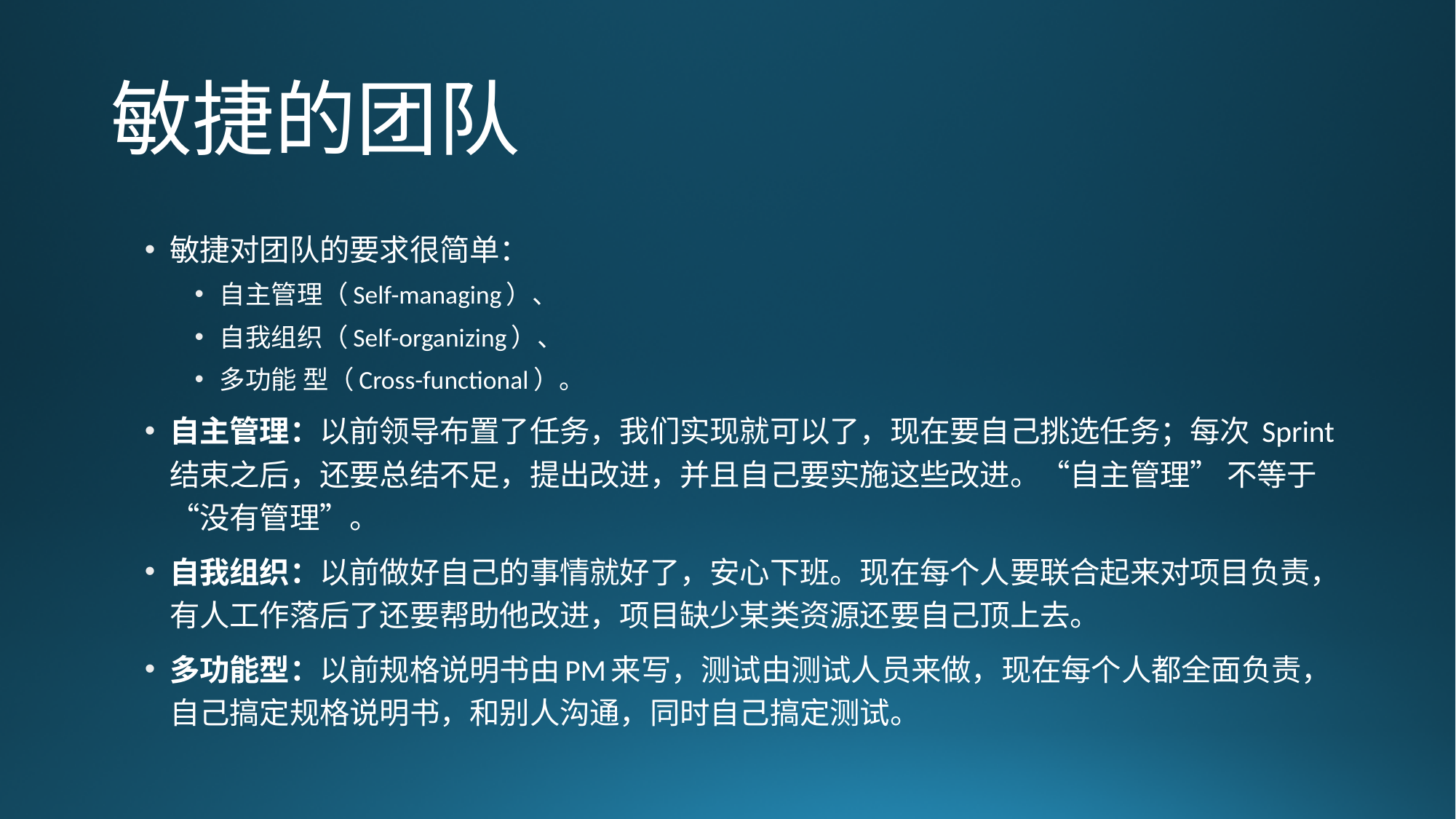

# 敏捷的团队
敏捷对团队的要求很简单：
自主管理（Self-managing）、
自我组织（Self-organizing）、
多功能 型（Cross-functional）。
自主管理：以前领导布置了任务，我们实现就可以了，现在要自己挑选任务；每次 Sprint 结束之后，还要总结不足，提出改进，并且自己要实施这些改进。“自主管理” 不等于“没有管理”。
自我组织：以前做好自己的事情就好了，安心下班。现在每个人要联合起来对项目负责， 有人工作落后了还要帮助他改进，项目缺少某类资源还要自己顶上去。
多功能型：以前规格说明书由PM来写，测试由测试人员来做，现在每个人都全面负责， 自己搞定规格说明书，和别人沟通，同时自己搞定测试。